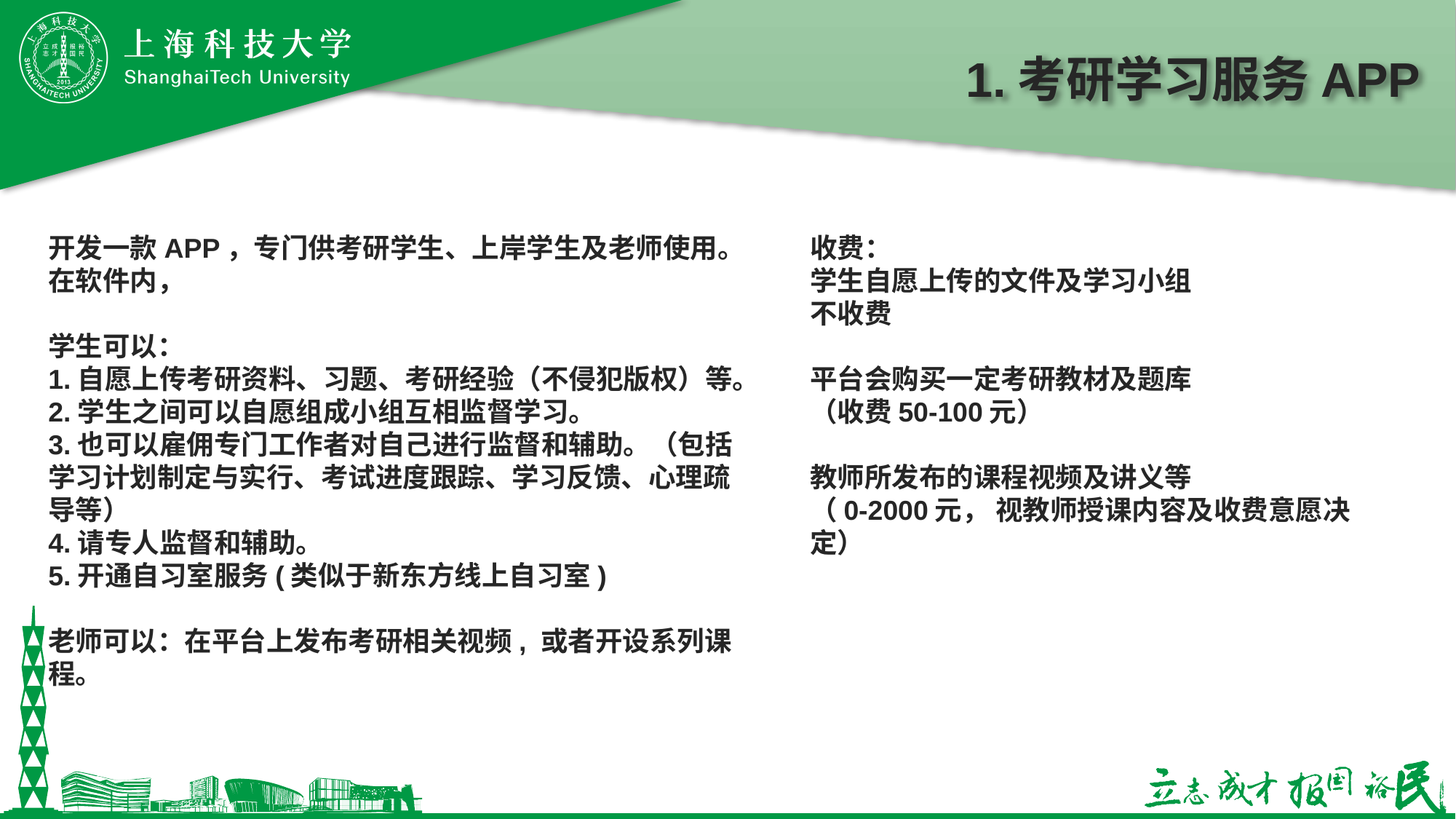

# 1.考研学习服务APP
开发一款APP，专门供考研学生、上岸学生及老师使用。在软件内，

学生可以：
1.自愿上传考研资料、习题、考研经验（不侵犯版权）等。
2.学生之间可以自愿组成小组互相监督学习。
3.也可以雇佣专门工作者对自己进行监督和辅助。（包括学习计划制定与实行、考试进度跟踪、学习反馈、心理疏导等）
4.请专人监督和辅助。
5.开通自习室服务(类似于新东方线上自习室)

老师可以：在平台上发布考研相关视频, 或者开设系列课程。

收费：
学生自愿上传的文件及学习小组
不收费

平台会购买一定考研教材及题库
（收费50-100元）

教师所发布的课程视频及讲义等
（0-2000元， 视教师授课内容及收费意愿决定）